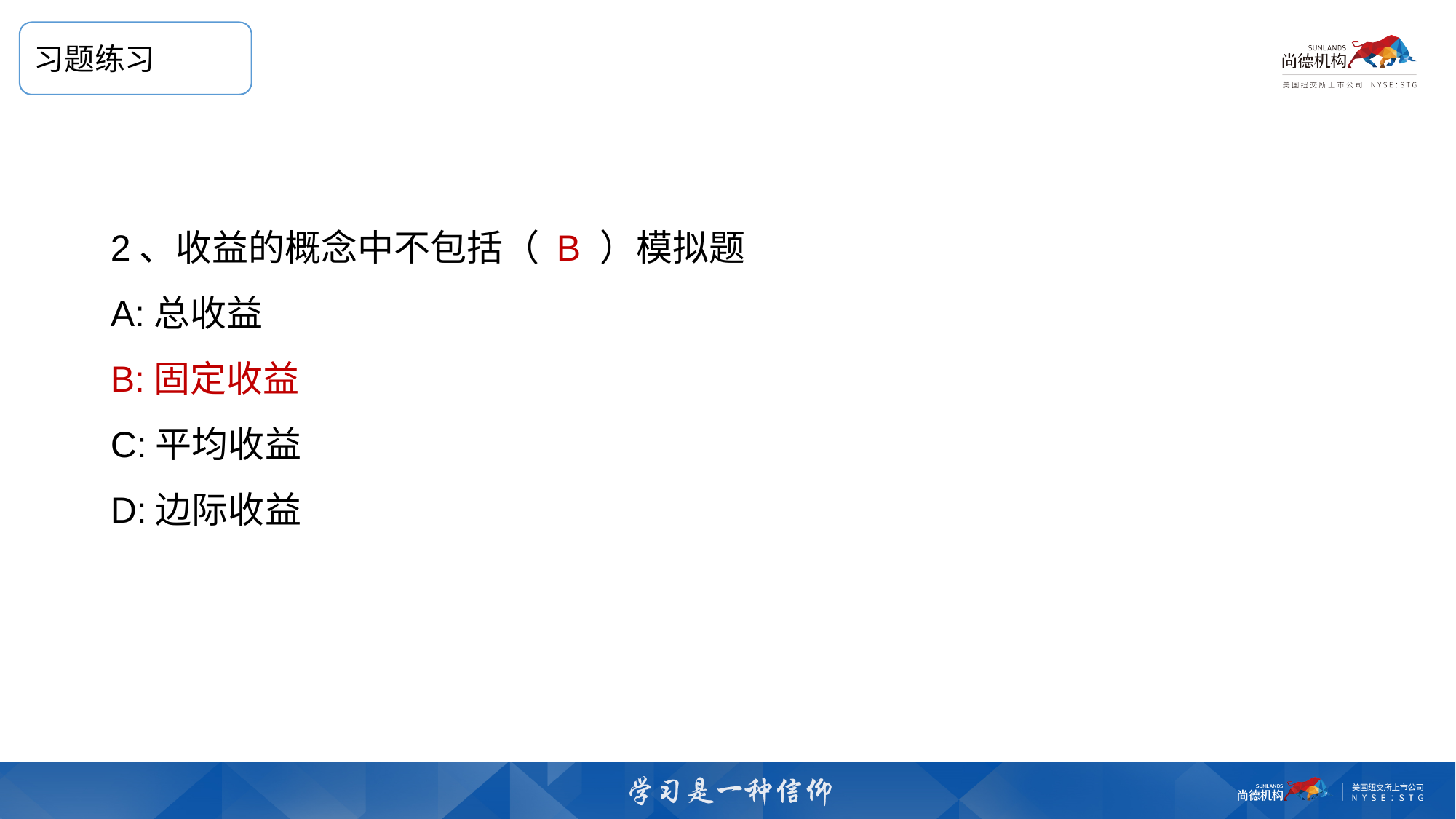

习题练习
2、收益的概念中不包括（ B ）模拟题
A:总收益
B:固定收益
C:平均收益
D:边际收益